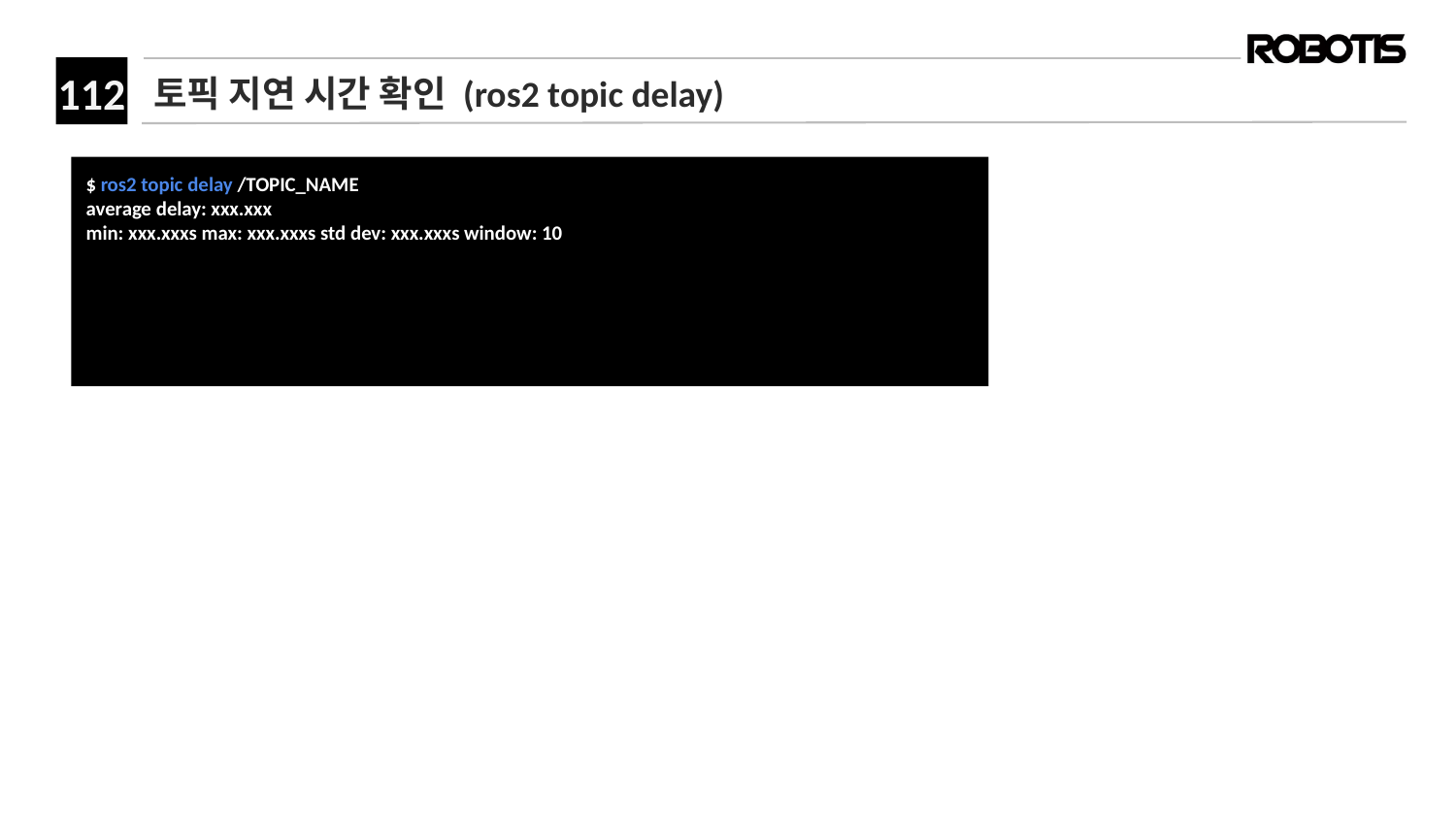

# 토픽 지연 시간 확인 (ros2 topic delay)
$ ros2 topic delay /TOPIC_NAME
average delay: xxx.xxx
min: xxx.xxxs max: xxx.xxxs std dev: xxx.xxxs window: 10